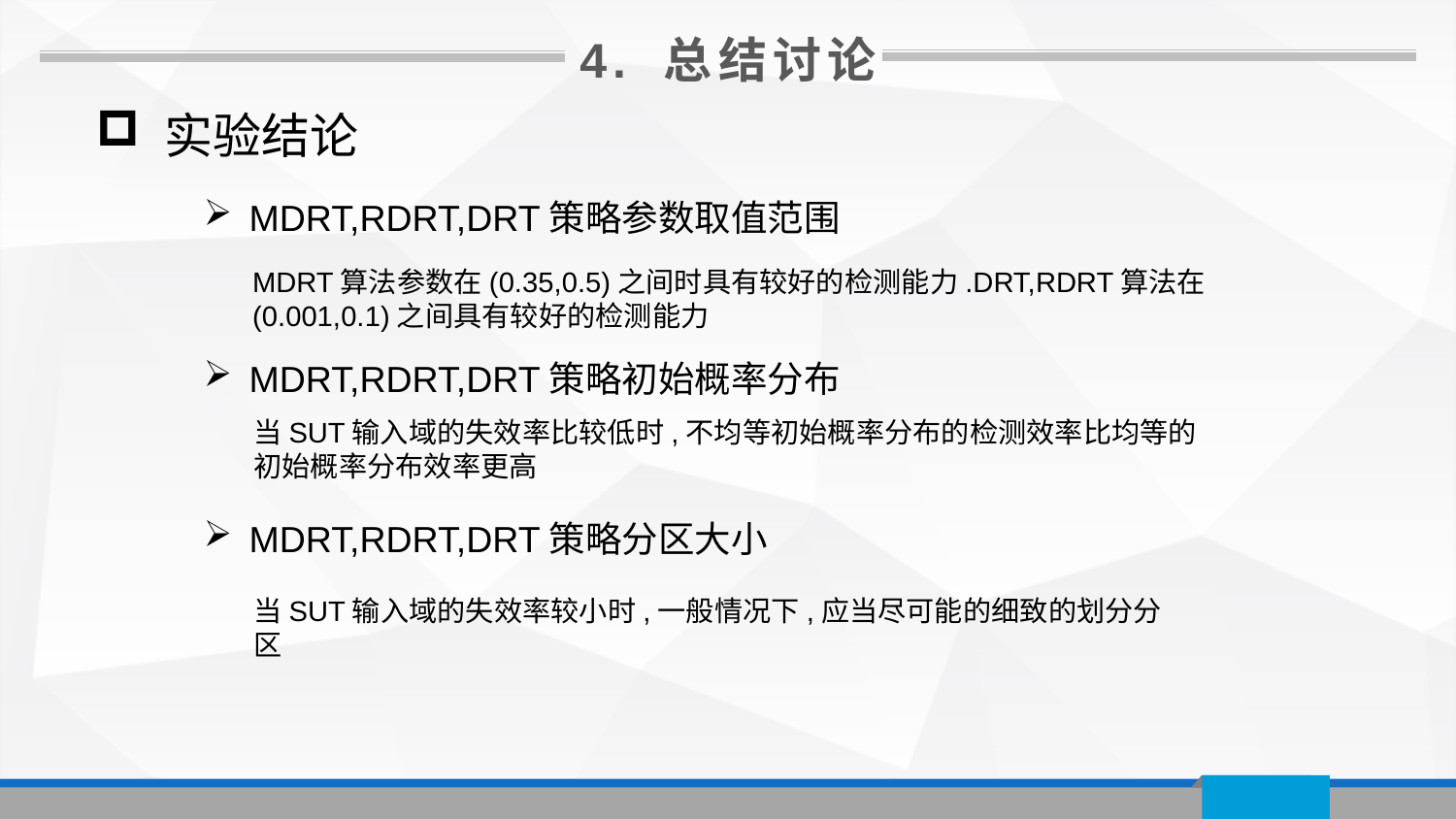

4. 总结讨论

 实验结论
MDRT,RDRT,DRT策略参数取值范围
MDRT算法参数在(0.35,0.5)之间时具有较好的检测能力.DRT,RDRT算法在(0.001,0.1)之间具有较好的检测能力
MDRT,RDRT,DRT策略初始概率分布
当SUT输入域的失效率比较低时,不均等初始概率分布的检测效率比均等的初始概率分布效率更高
MDRT,RDRT,DRT策略分区大小
当SUT输入域的失效率较小时,一般情况下,应当尽可能的细致的划分分区